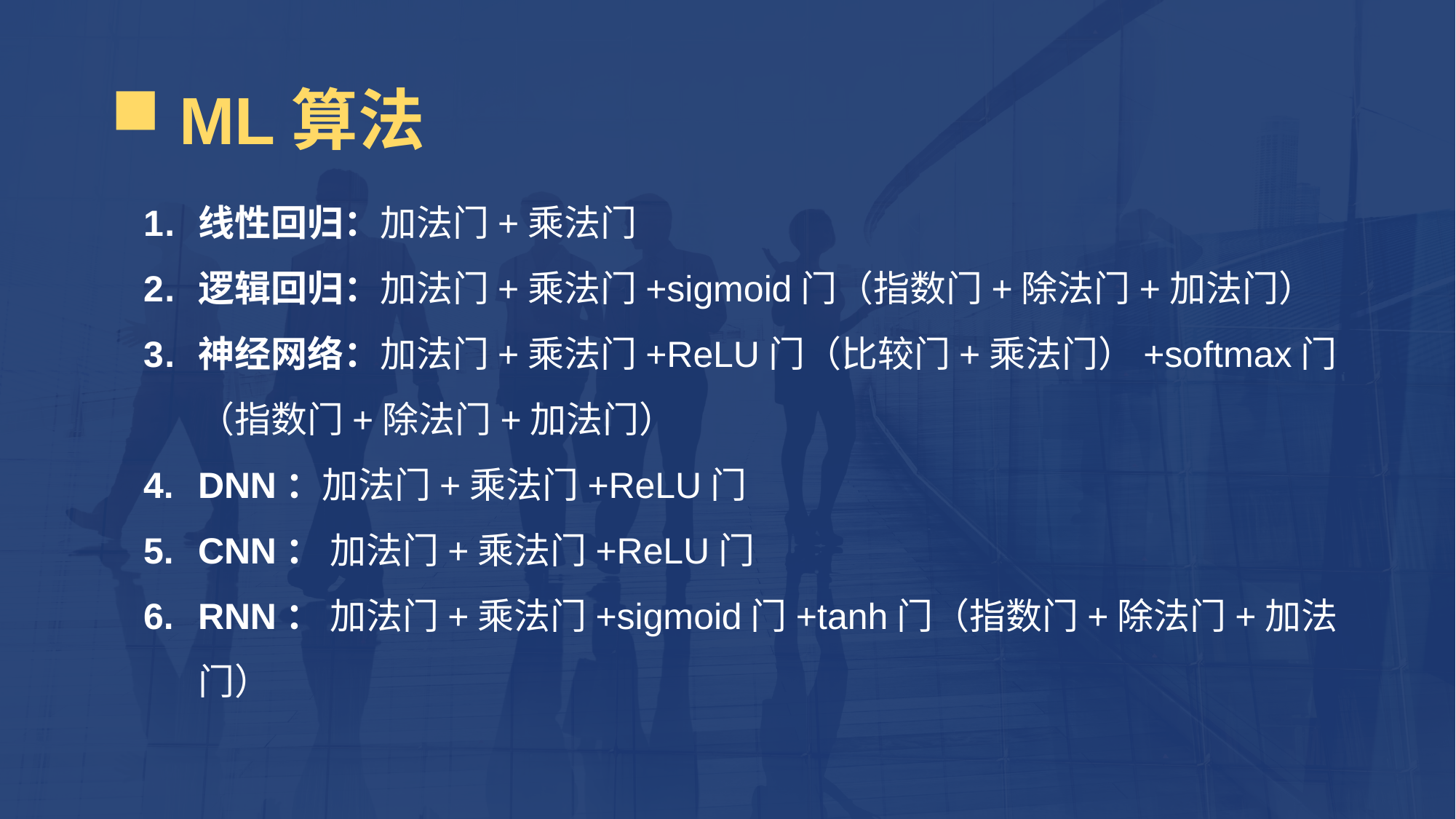

ML算法
线性回归：加法门+乘法门
逻辑回归：加法门+乘法门+sigmoid门（指数门+除法门+加法门）
神经网络：加法门+乘法门+ReLU门（比较门+乘法门）+softmax门（指数门+除法门+加法门）
DNN：加法门+乘法门+ReLU门
CNN： 加法门+乘法门+ReLU门
RNN： 加法门+乘法门+sigmoid门+tanh门（指数门+除法门+加法门）